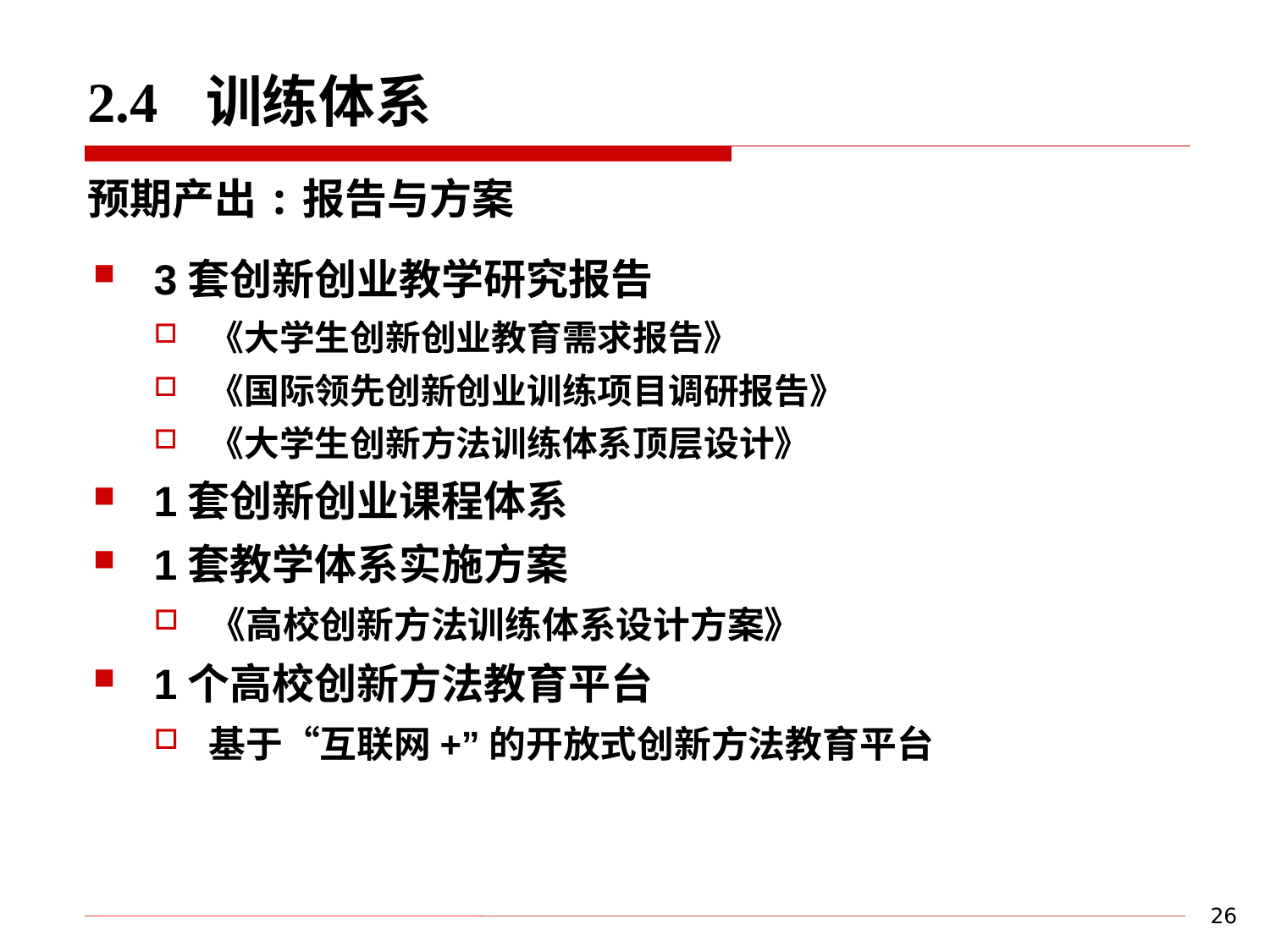

# 2.4 训练体系
预期产出:报告与方案
3套创新创业教学研究报告
《大学生创新创业教育需求报告》
《国际领先创新创业训练项目调研报告》
《大学生创新方法训练体系顶层设计》
1套创新创业课程体系
1套教学体系实施方案
《高校创新方法训练体系设计方案》
1个高校创新方法教育平台
基于“互联网+”的开放式创新方法教育平台
26